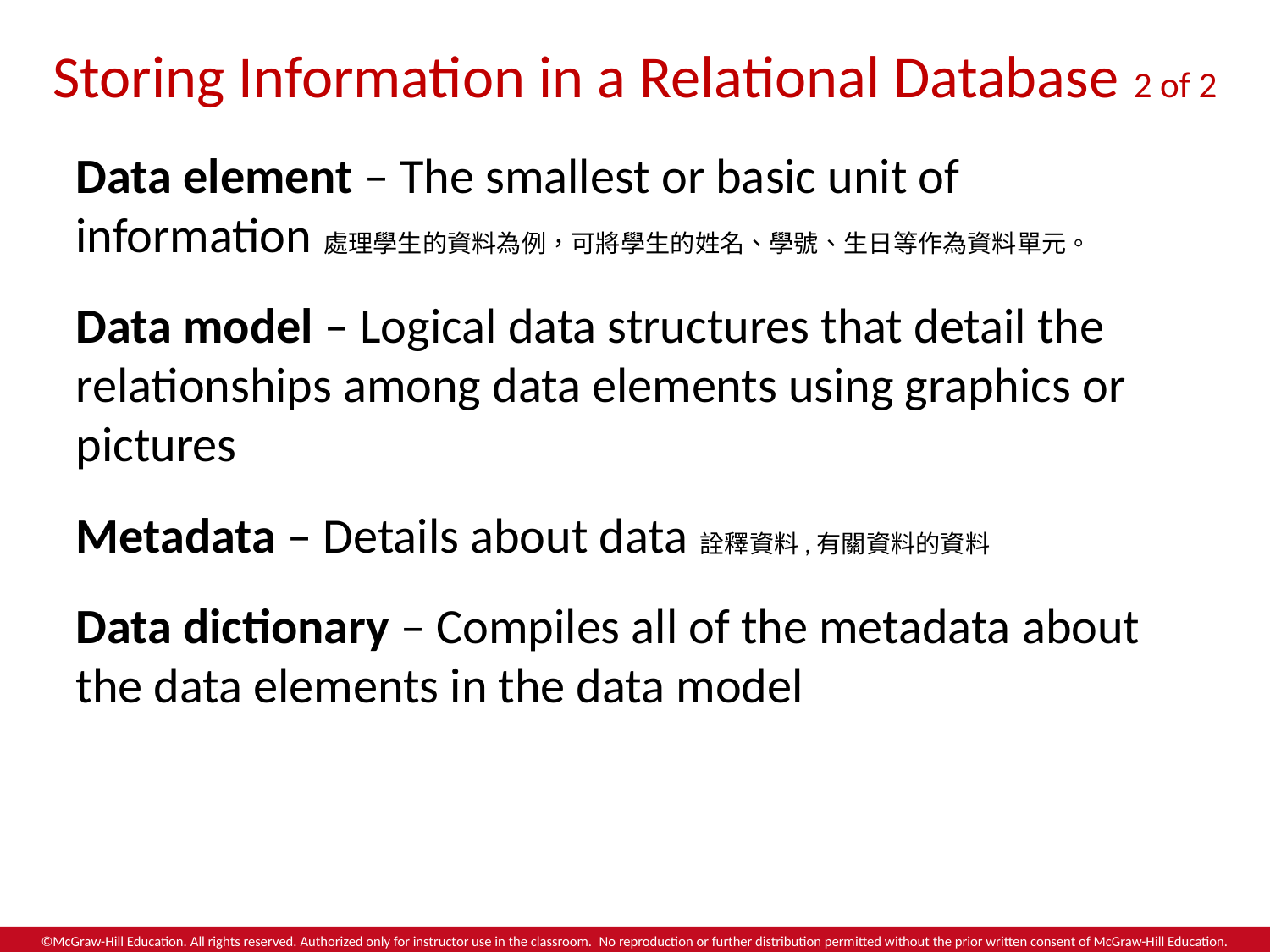

# Storing Information in a Relational Database 2 of 2
Data element – The smallest or basic unit of information處理學生的資料為例，可將學生的姓名、學號、生日等作為資料單元。
Data model – Logical data structures that detail the relationships among data elements using graphics or pictures
Metadata – Details about data詮釋資料,有關資料的資料
Data dictionary – Compiles all of the metadata about the data elements in the data model